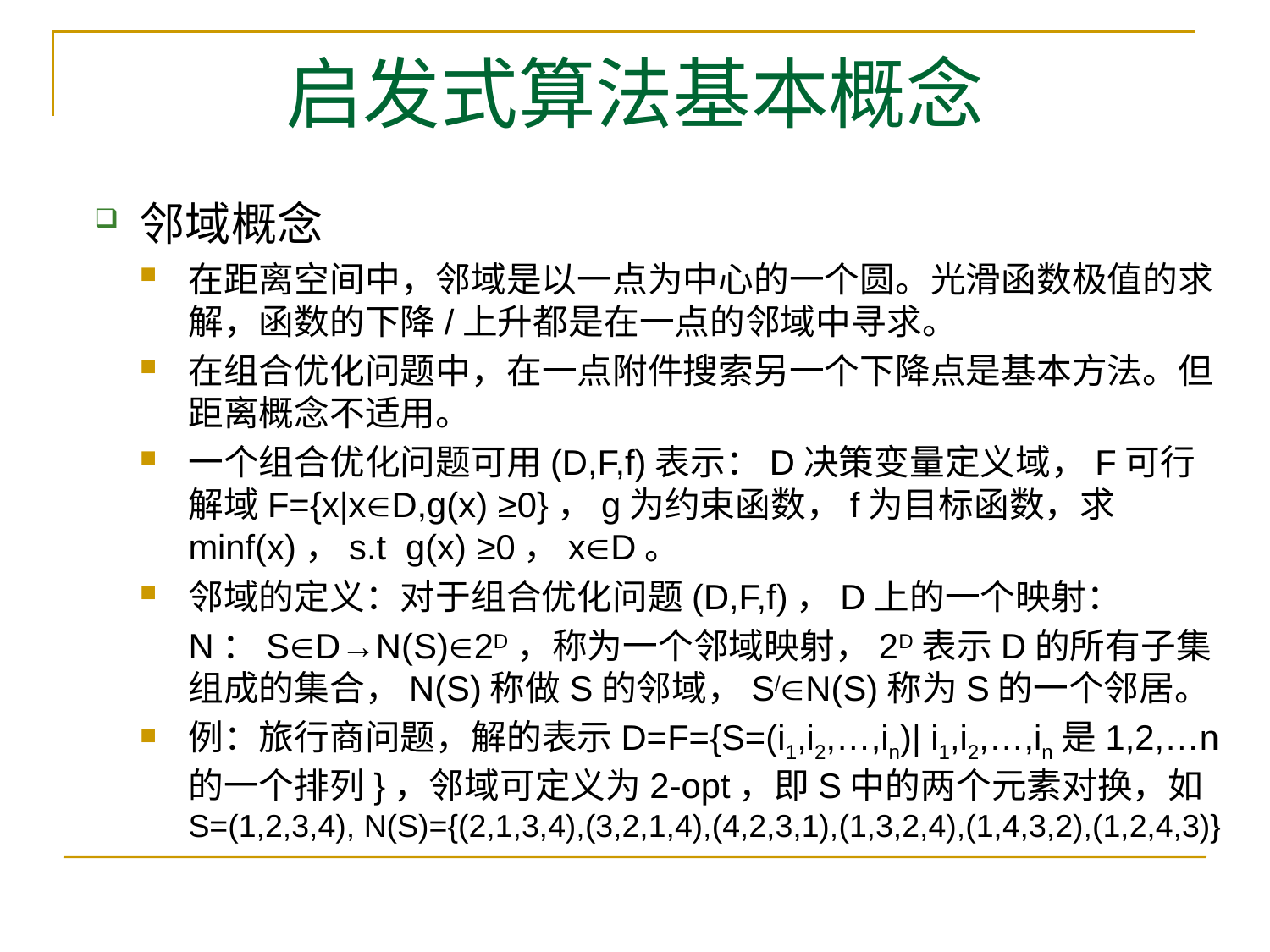

# 启发式算法基本概念
邻域概念
在距离空间中，邻域是以一点为中心的一个圆。光滑函数极值的求解，函数的下降/上升都是在一点的邻域中寻求。
在组合优化问题中，在一点附件搜索另一个下降点是基本方法。但距离概念不适用。
一个组合优化问题可用(D,F,f)表示：D决策变量定义域，F可行解域F={x|x∈D,g(x) ≥0}，g为约束函数，f为目标函数，求minf(x)，s.t  g(x) ≥0，x∈D。
邻域的定义：对于组合优化问题(D,F,f)，D上的一个映射：
     N：S∈D→N(S)∈2D，称为一个邻域映射，2D表示D的所有子集组成的集合，N(S)称做S的邻域，S/∈N(S)称为S的一个邻居。
例：旅行商问题，解的表示D=F={S=(i1,i2,…,in)| i1,i2,…,in是1,2,…n的一个排列}，邻域可定义为2-opt，即S中的两个元素对换，如S=(1,2,3,4), N(S)={(2,1,3,4),(3,2,1,4),(4,2,3,1),(1,3,2,4),(1,4,3,2),(1,2,4,3)}